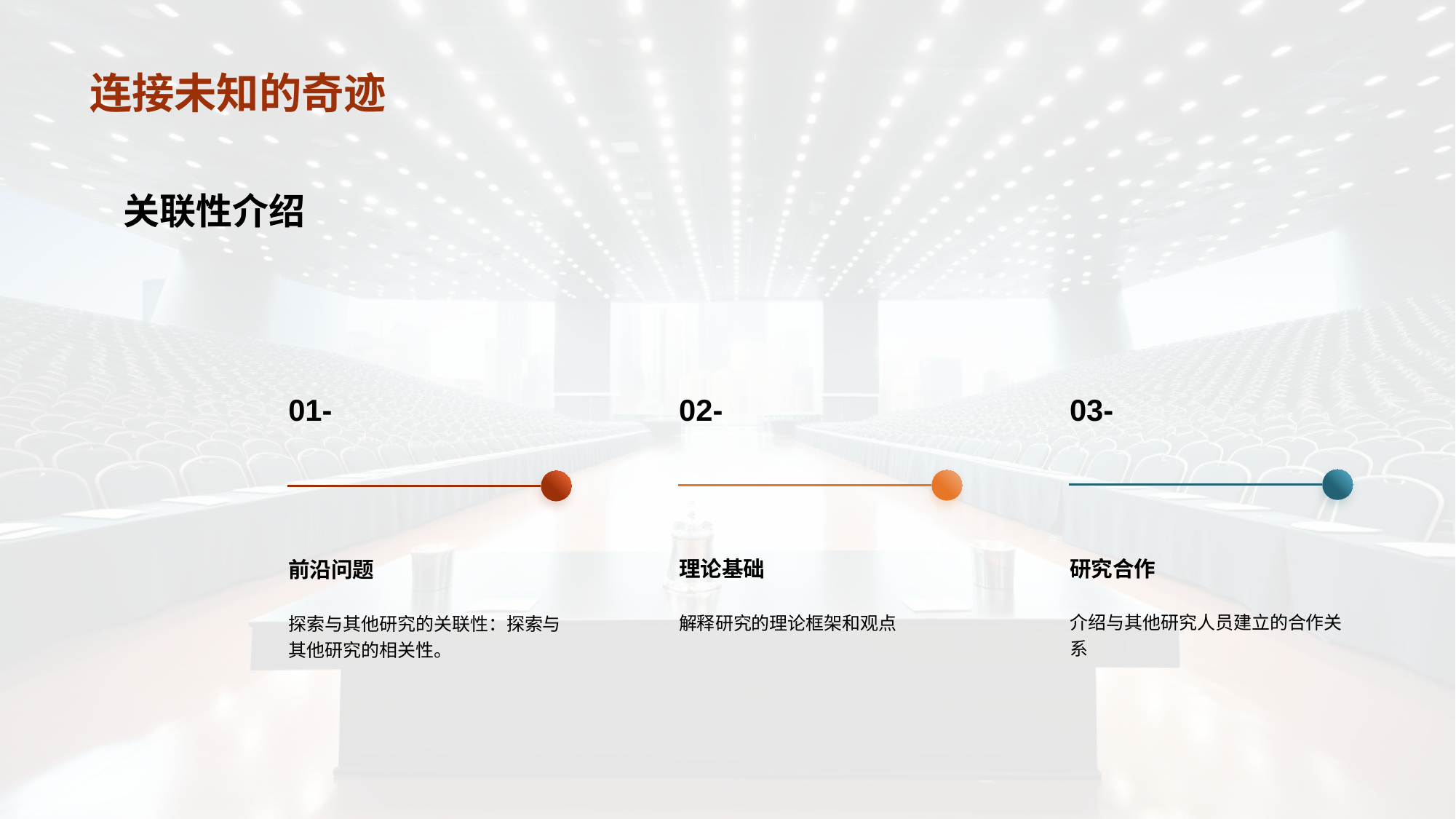

# 连接未知的奇迹
关联性介绍

01-
前沿问题
探索与其他研究的关联性：探索与其他研究的相关性。

02-
理论基础
解释研究的理论框架和观点

03-
研究合作
介绍与其他研究人员建立的合作关系